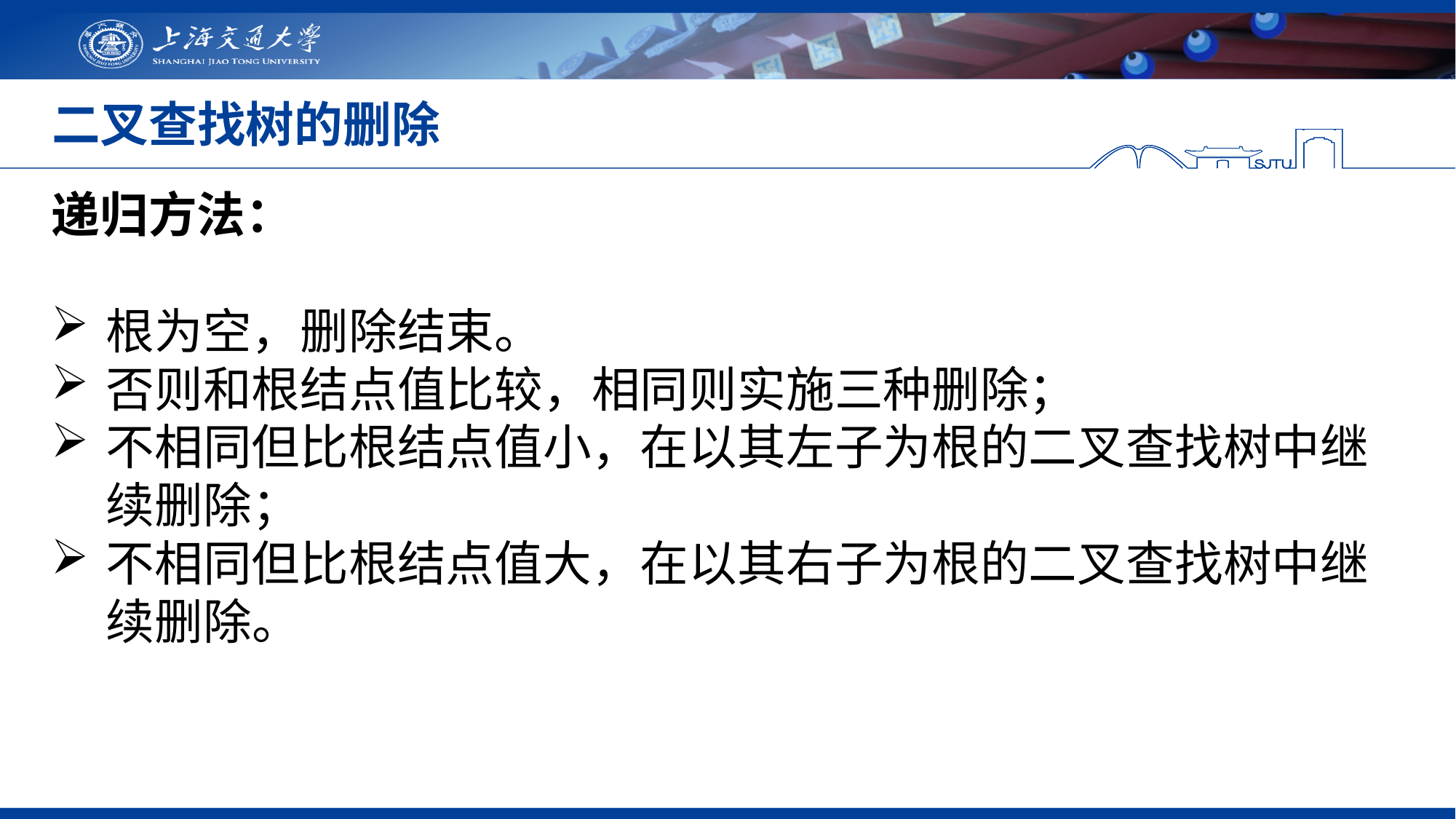

# 二叉查找树的删除
递归方法：

根为空，删除结束。
否则和根结点值比较，相同则实施三种删除；
不相同但比根结点值小，在以其左子为根的二叉查找树中继续删除；
不相同但比根结点值大，在以其右子为根的二叉查找树中继续删除。